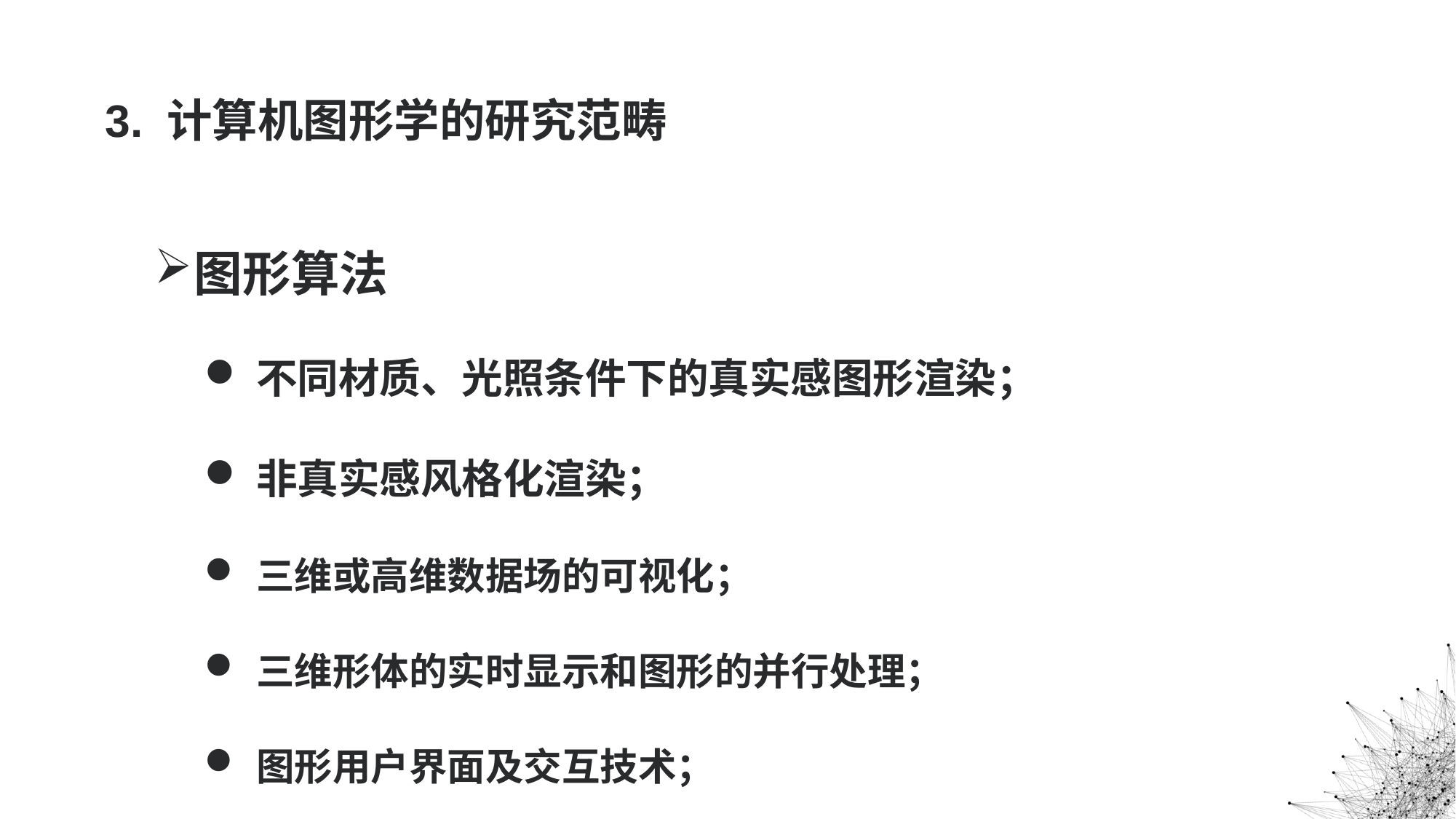

# 3. 计算机图形学的研究范畴
图形算法
不同材质、光照条件下的真实感图形渲染；
非真实感风格化渲染；
三维或高维数据场的可视化；
三维形体的实时显示和图形的并行处理；
图形用户界面及交互技术；